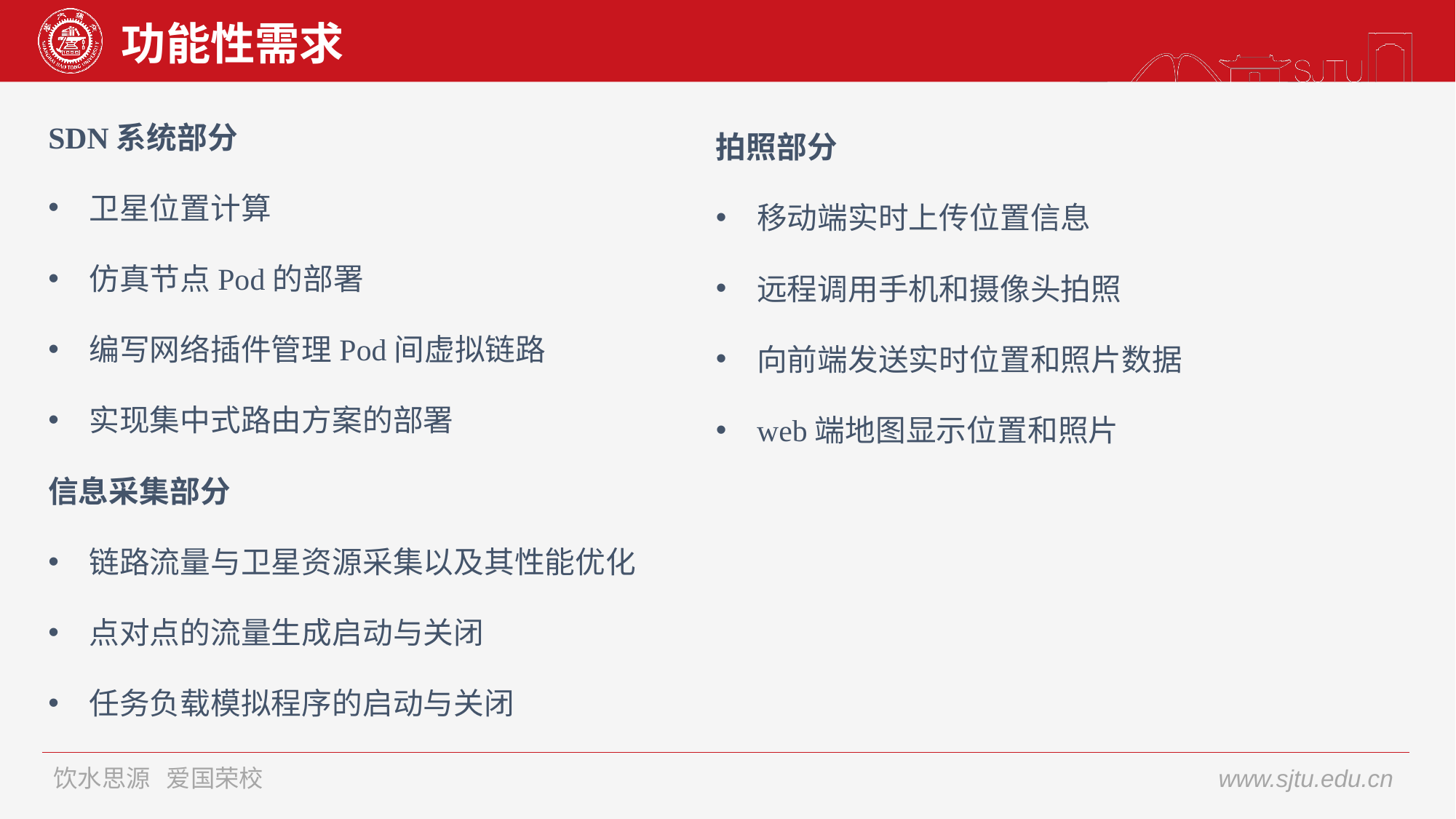

# 功能性需求
SDN系统部分
卫星位置计算
仿真节点Pod的部署
编写网络插件管理Pod间虚拟链路
实现集中式路由方案的部署
信息采集部分
链路流量与卫星资源采集以及其性能优化
点对点的流量生成启动与关闭
任务负载模拟程序的启动与关闭

拍照部分
移动端实时上传位置信息
远程调用手机和摄像头拍照
向前端发送实时位置和照片数据
web端地图显示位置和照片